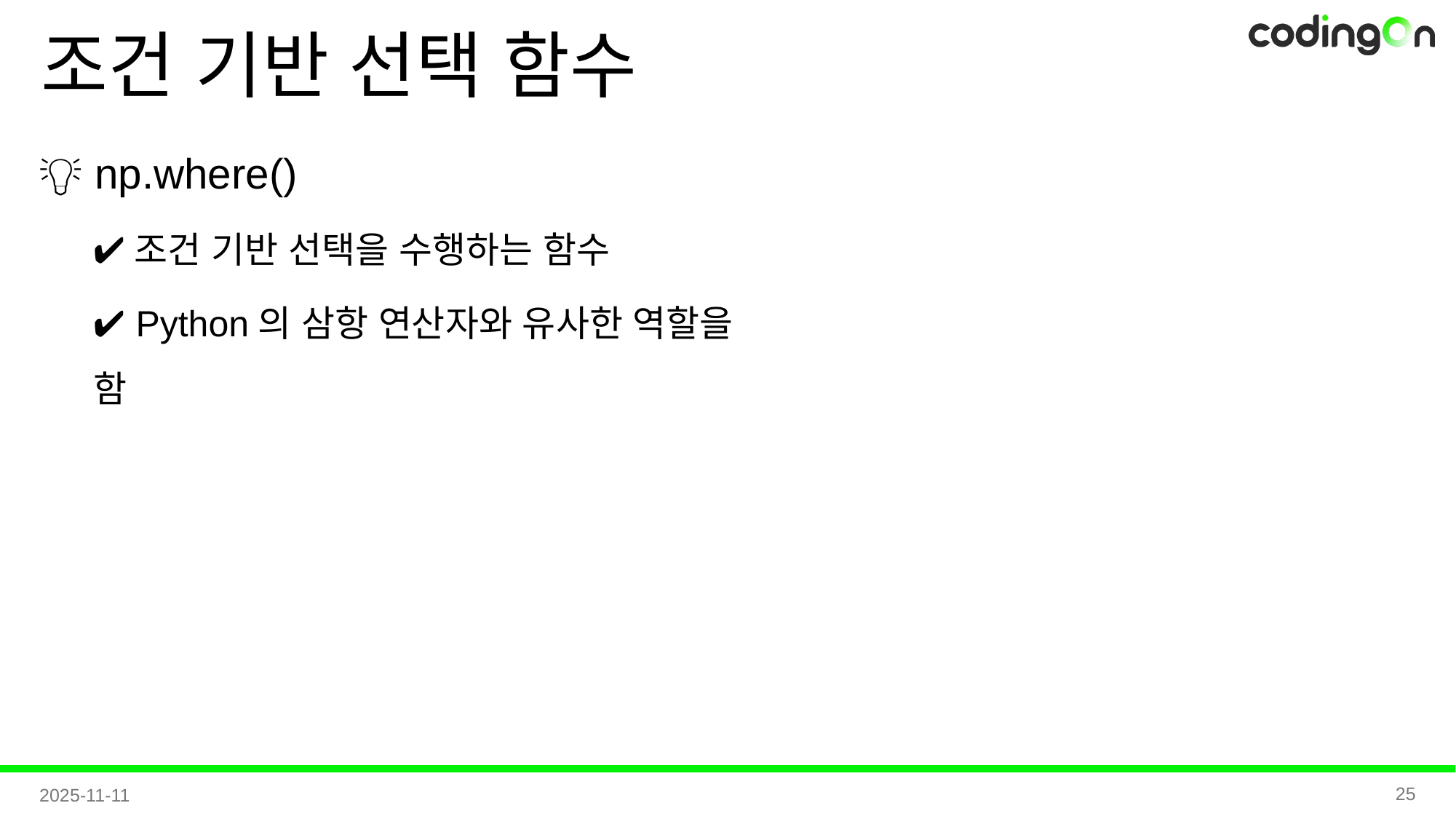

# 조건 기반 선택 함수
💡 np.where()
✔️조건 기반 선택을 수행하는 함수
✔️ Python의 삼항 연산자와 유사한 역할을 함
25
2025-11-11